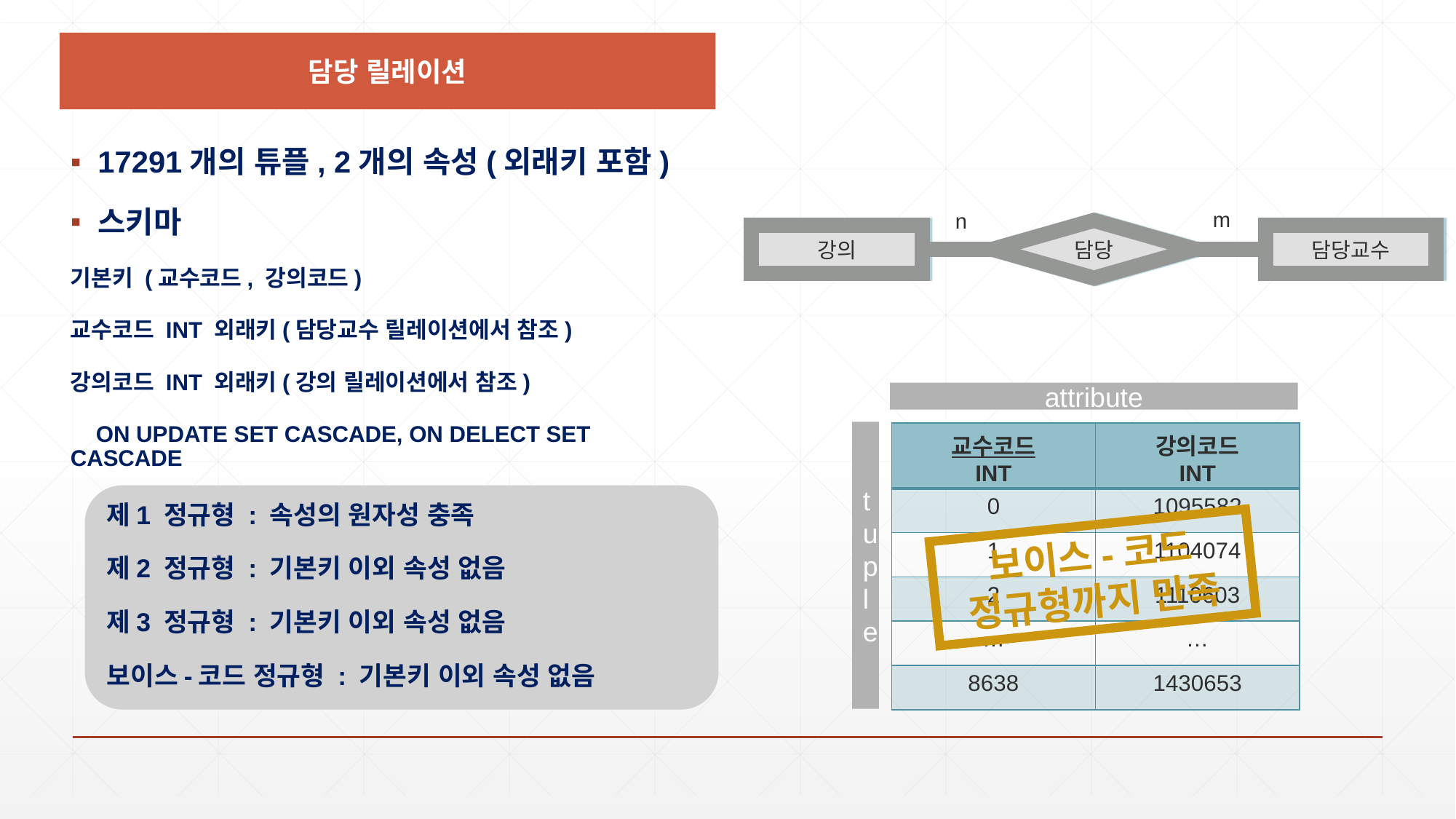

담당 릴레이션
17291개의 튜플, 2개의 속성(외래키 포함)
스키마
기본키 (교수코드, 강의코드)
교수코드 INT 외래키(담당교수 릴레이션에서 참조)
강의코드 INT 외래키(강의 릴레이션에서 참조)
    ON UPDATE SET CASCADE, ON DELECT SET CASCADE

m
n
담당
강의
담당교수
attribute
tuple
| 교수코드 INT | 강의코드 INT |
| --- | --- |
| 0 | 1095582 |
| 1 | 1104074 |
| 2 | 1110603 |
| … | … |
| 8638 | 1430653 |
제1 정규형 : 속성의 원자성 충족
제2 정규형 : 기본키 이외 속성 없음
제3 정규형 : 기본키 이외 속성 없음
보이스-코드 정규형 : 기본키 이외 속성 없음
보이스-코드 정규형까지 만족